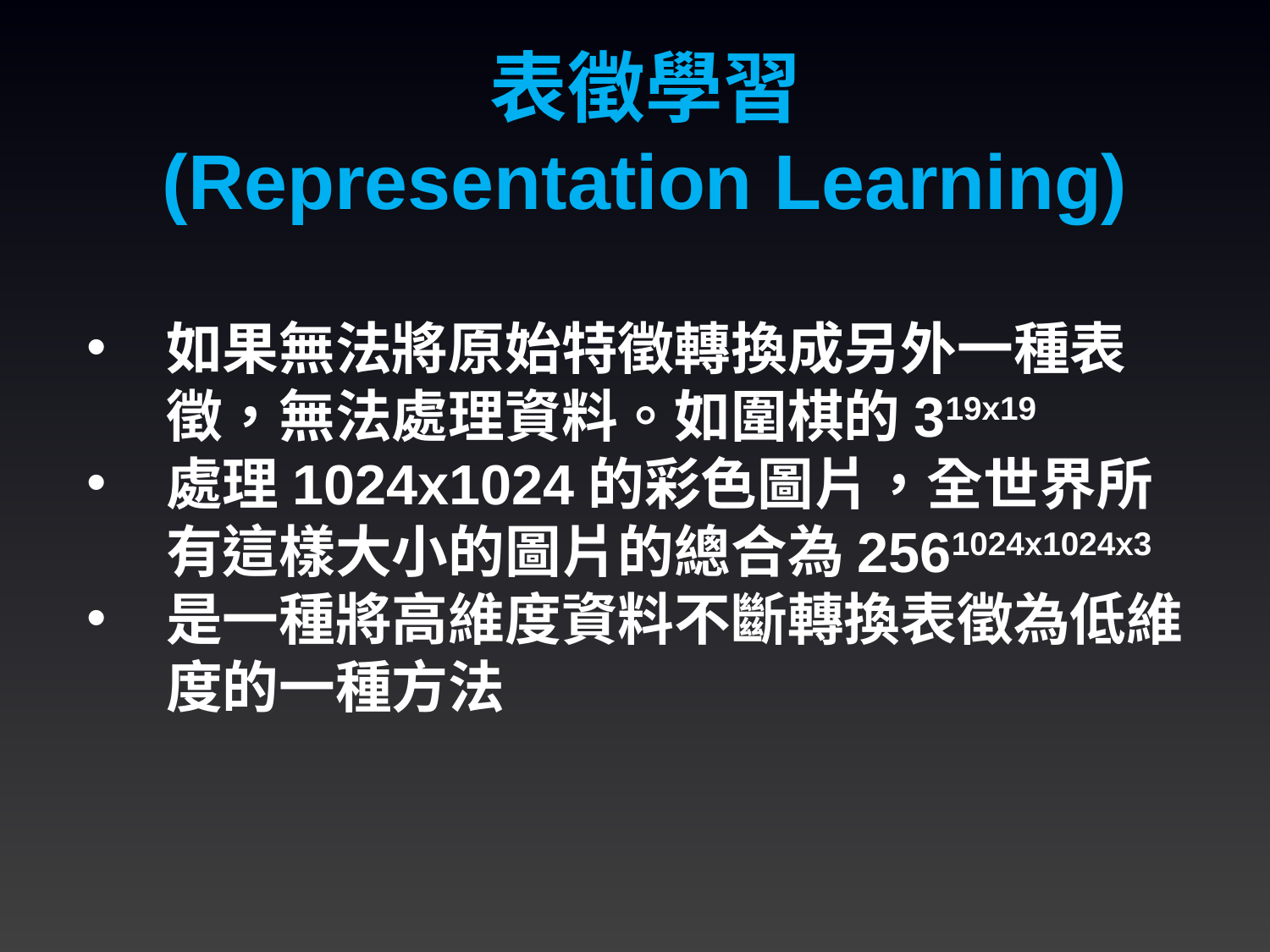

表徵學習
(Representation Learning)
如果無法將原始特徵轉換成另外一種表徵，無法處理資料。如圍棋的319x19
處理1024x1024的彩色圖片，全世界所有這樣大小的圖片的總合為2561024x1024x3
是一種將高維度資料不斷轉換表徵為低維度的一種方法